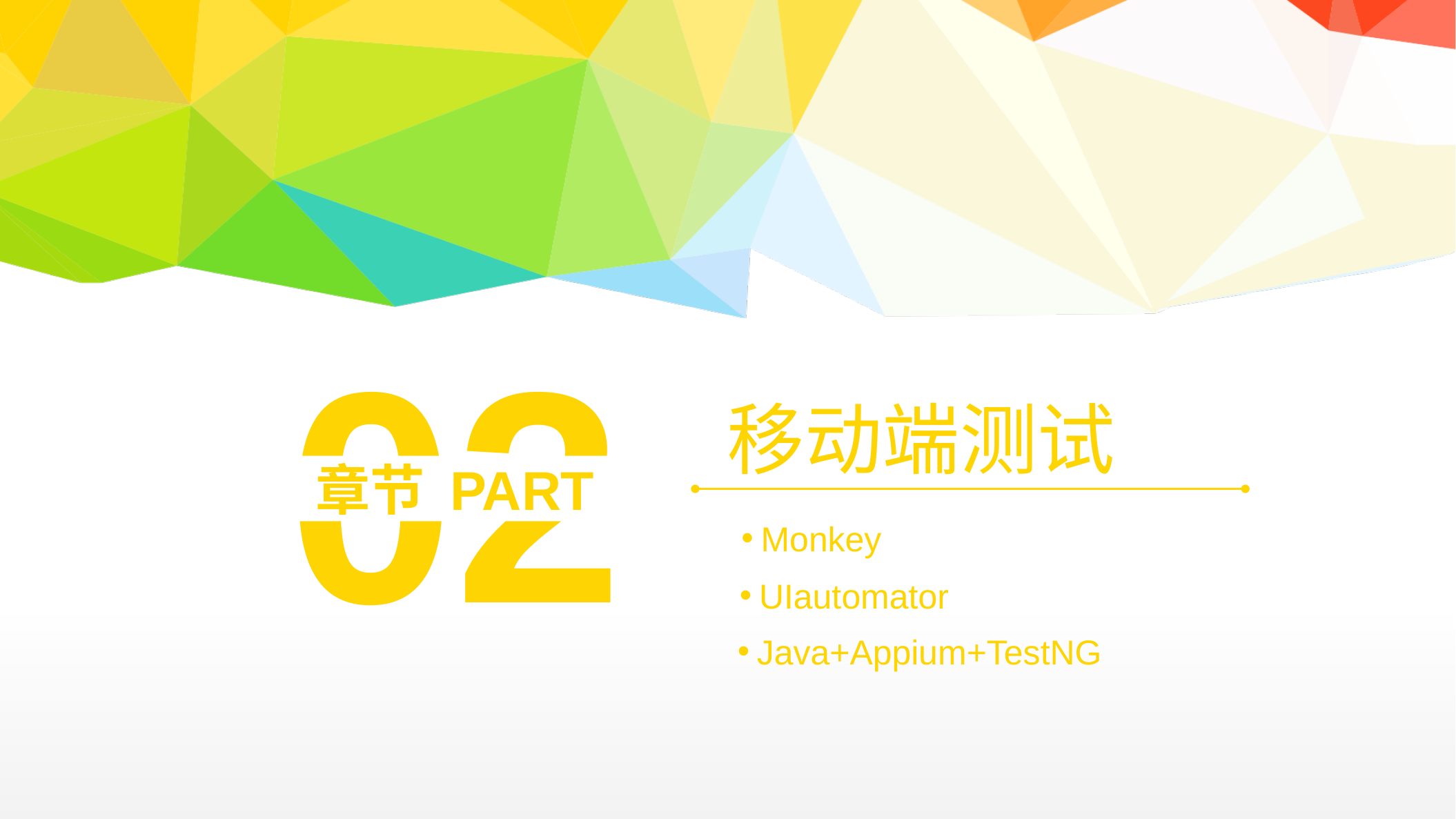

02
移动端测试
章节 PART
Monkey
UIautomator
Java+Appium+TestNG